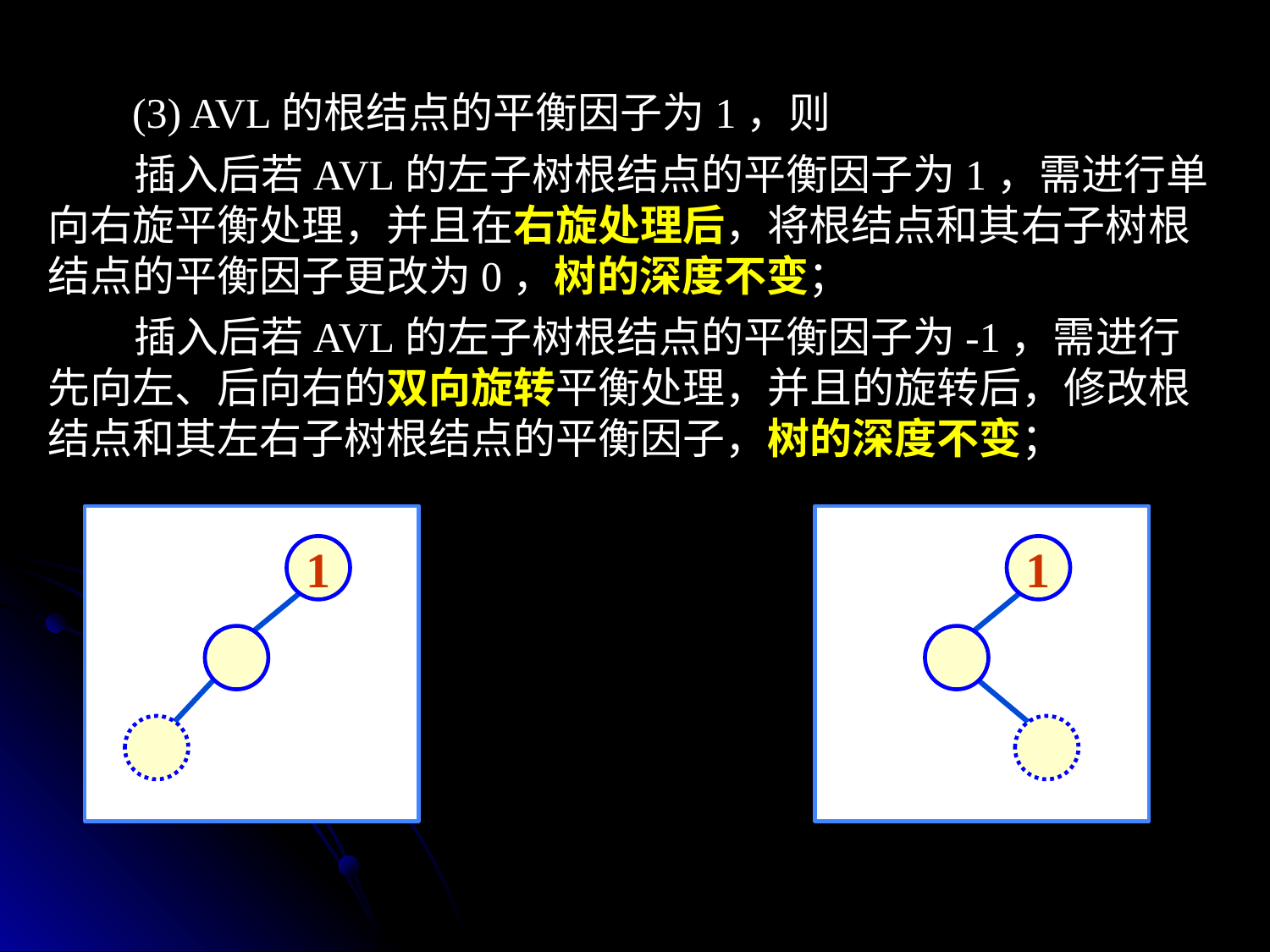

(3) AVL的根结点的平衡因子为1，则
        插入后若AVL的左子树根结点的平衡因子为1，需进行单向右旋平衡处理，并且在右旋处理后，将根结点和其右子树根结点的平衡因子更改为0，树的深度不变；
        插入后若AVL的左子树根结点的平衡因子为-1，需进行先向左、后向右的双向旋转平衡处理，并且的旋转后，修改根结点和其左右子树根结点的平衡因子，树的深度不变；

1
1